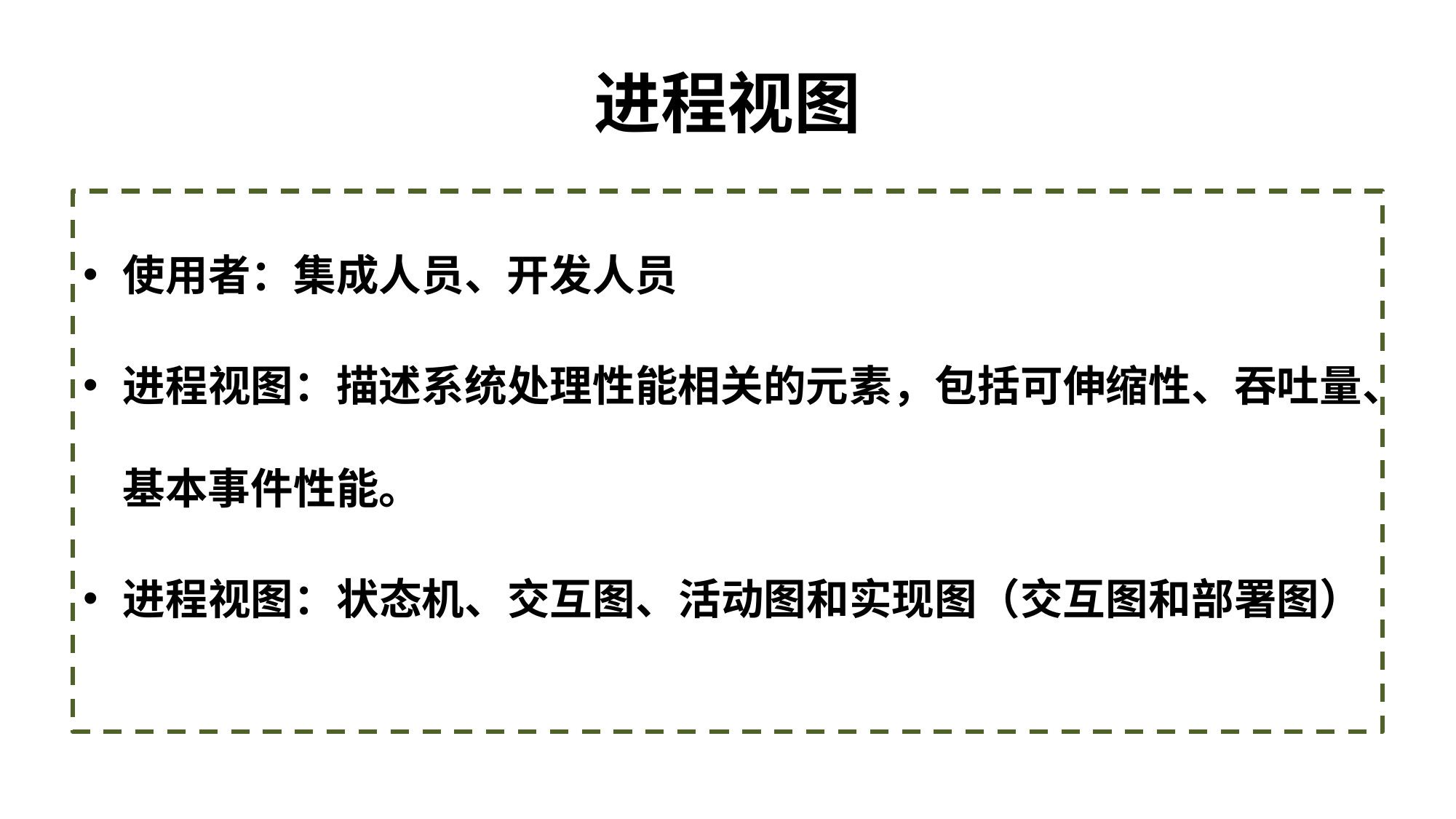

# 进程视图
使用者：集成人员、开发人员
进程视图：描述系统处理性能相关的元素，包括可伸缩性、吞吐量、基本事件性能。
进程视图：状态机、交互图、活动图和实现图（交互图和部署图）